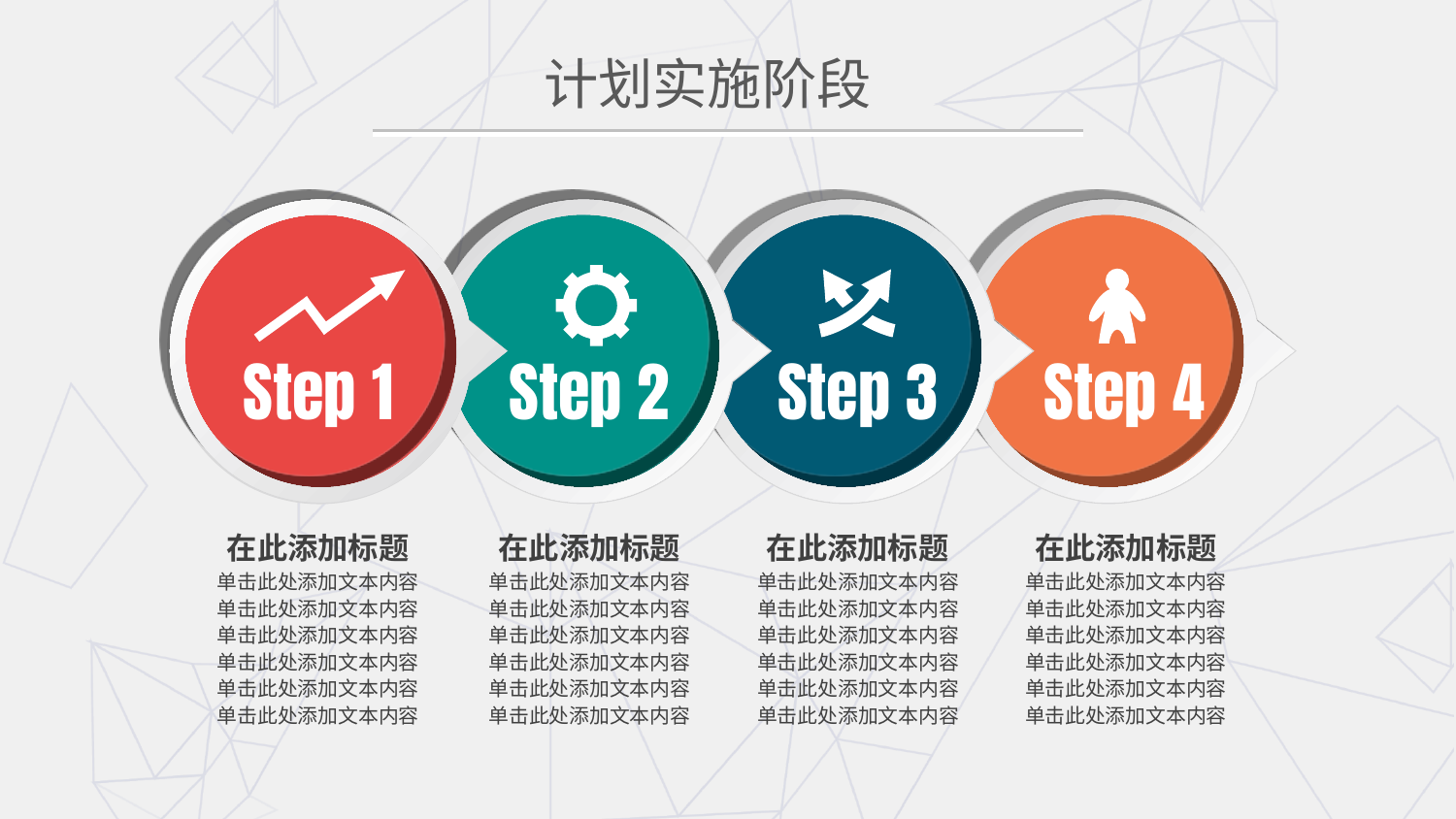

# 计划实施阶段

Step 1

Step 2

Step 3

Step 4
在此添加标题
单击此处添加文本内容
单击此处添加文本内容
单击此处添加文本内容
单击此处添加文本内容
单击此处添加文本内容
单击此处添加文本内容
在此添加标题
单击此处添加文本内容
单击此处添加文本内容
单击此处添加文本内容
单击此处添加文本内容
单击此处添加文本内容
单击此处添加文本内容
在此添加标题
单击此处添加文本内容
单击此处添加文本内容
单击此处添加文本内容
单击此处添加文本内容
单击此处添加文本内容
单击此处添加文本内容
在此添加标题
单击此处添加文本内容
单击此处添加文本内容
单击此处添加文本内容
单击此处添加文本内容
单击此处添加文本内容
单击此处添加文本内容